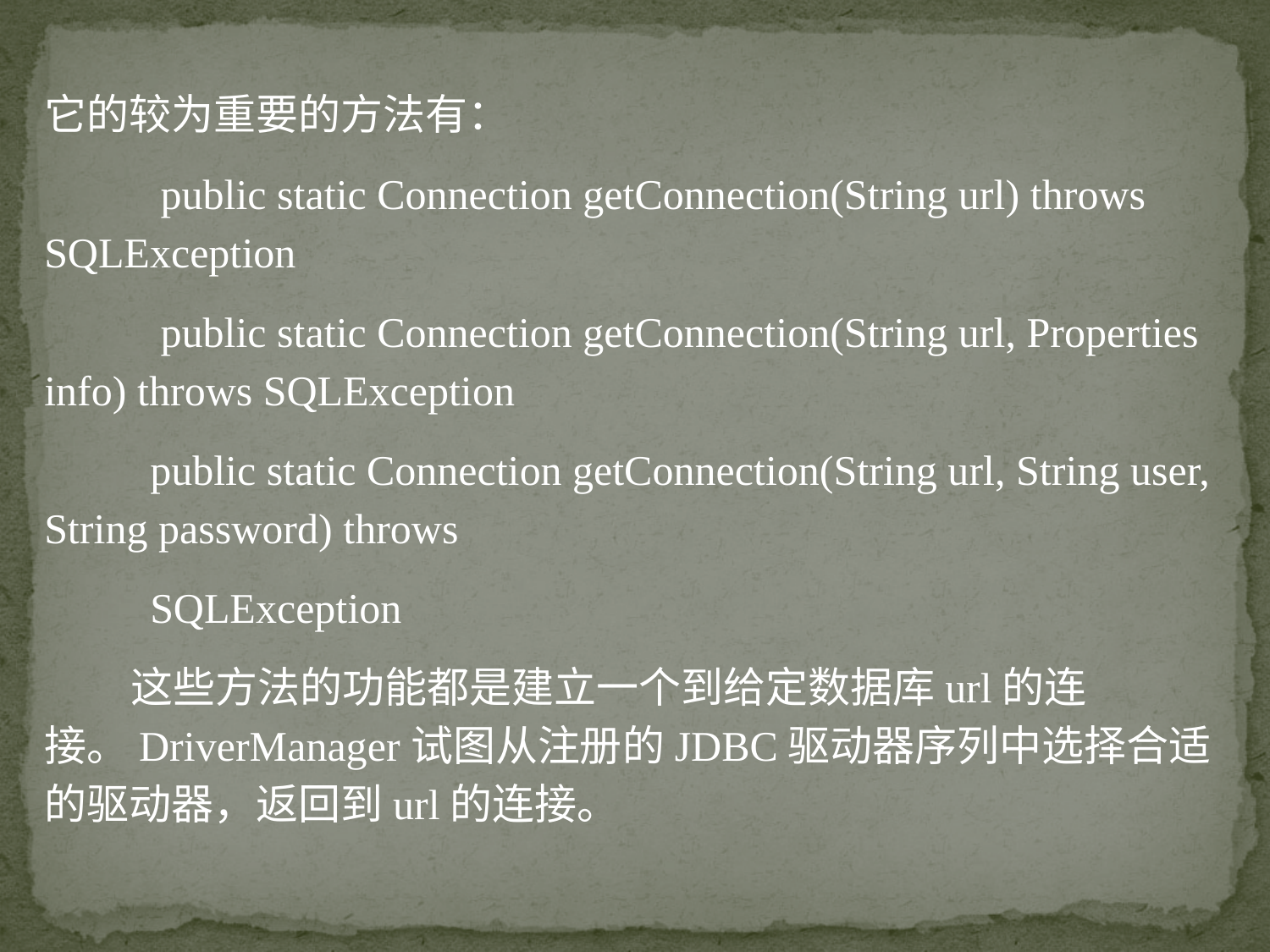

它的较为重要的方法有：
           public static Connection getConnection(String url) throws SQLException
           public static Connection getConnection(String url, Properties info) throws SQLException
          public static Connection getConnection(String url, String user, String password) throws
          SQLException
        这些方法的功能都是建立一个到给定数据库url的连接。DriverManager试图从注册的JDBC驱动器序列中选择合适的驱动器，返回到url的连接。